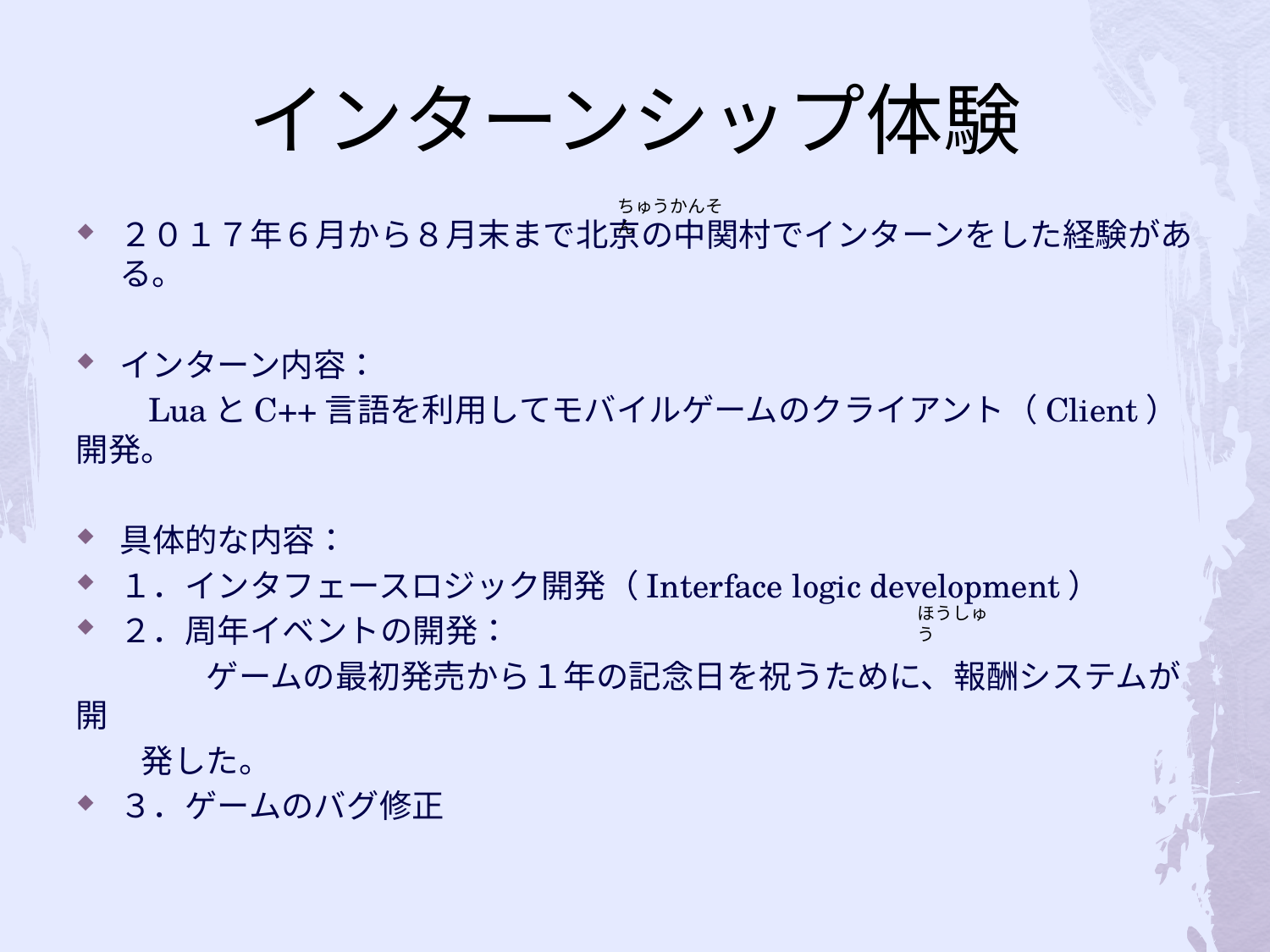

# インターンシップ体験
ちゅうかんそん
２０１７年６月から８月末まで北京の中関村でインターンをした経験がある。

インターン内容：
　　LuaとC++言語を利用してモバイルゲームのクライアント（Client）開発。

具体的な内容：
１．インタフェースロジック開発（Interface logic development）
２．周年イベントの開発：
　　　　ゲームの最初発売から１年の記念日を祝うために、報酬システムが開
　　発した。
３．ゲームのバグ修正
ほうしゅう